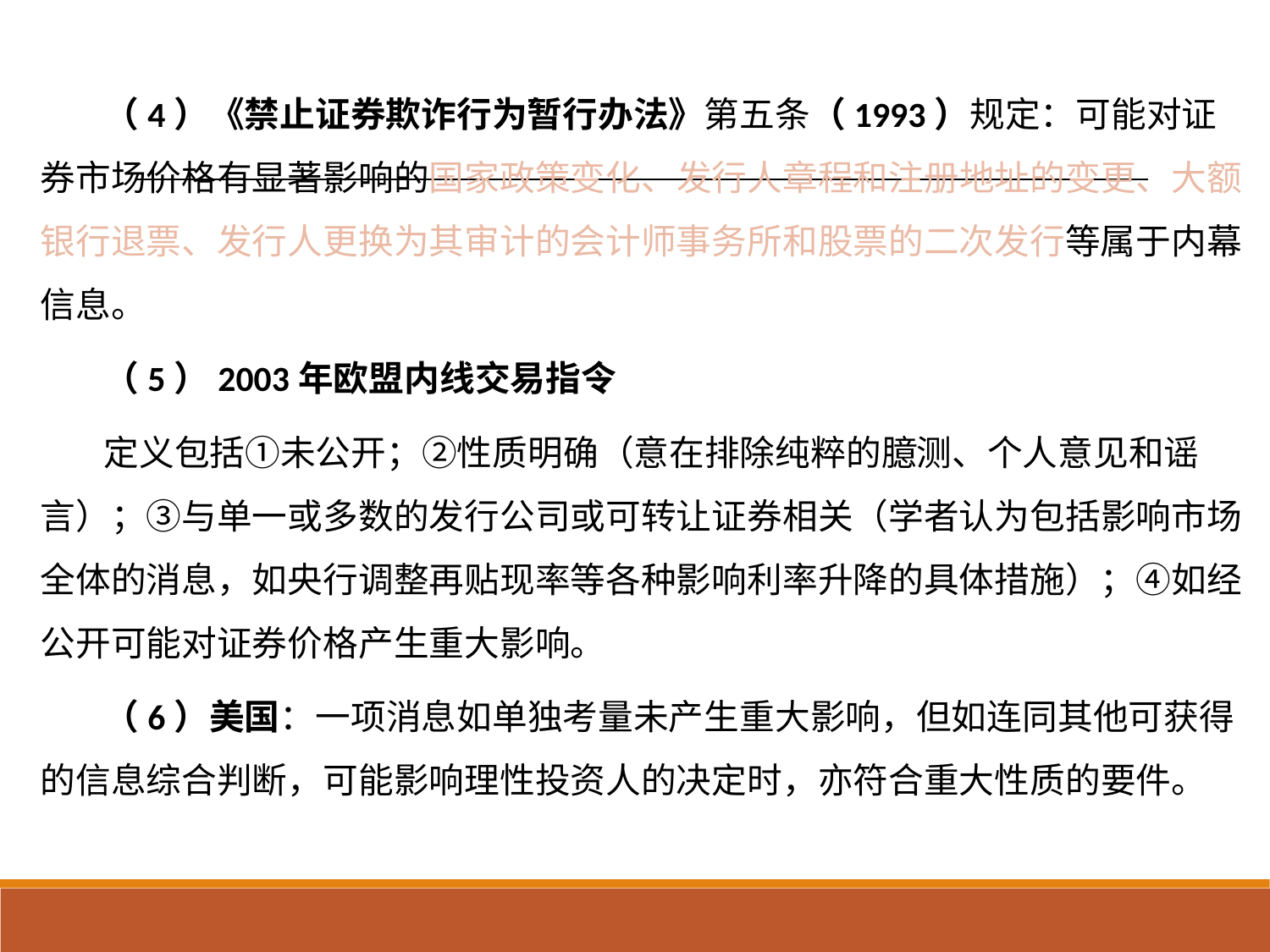

（4）《禁止证券欺诈行为暂行办法》第五条（1993）规定：可能对证券市场价格有显著影响的国家政策变化、发行人章程和注册地址的变更、大额银行退票、发行人更换为其审计的会计师事务所和股票的二次发行等属于内幕信息。
（5）2003年欧盟内线交易指令
定义包括①未公开；②性质明确（意在排除纯粹的臆测、个人意见和谣言）；③与单一或多数的发行公司或可转让证券相关（学者认为包括影响市场全体的消息，如央行调整再贴现率等各种影响利率升降的具体措施）；④如经公开可能对证券价格产生重大影响。
（6）美国：一项消息如单独考量未产生重大影响，但如连同其他可获得的信息综合判断，可能影响理性投资人的决定时，亦符合重大性质的要件。